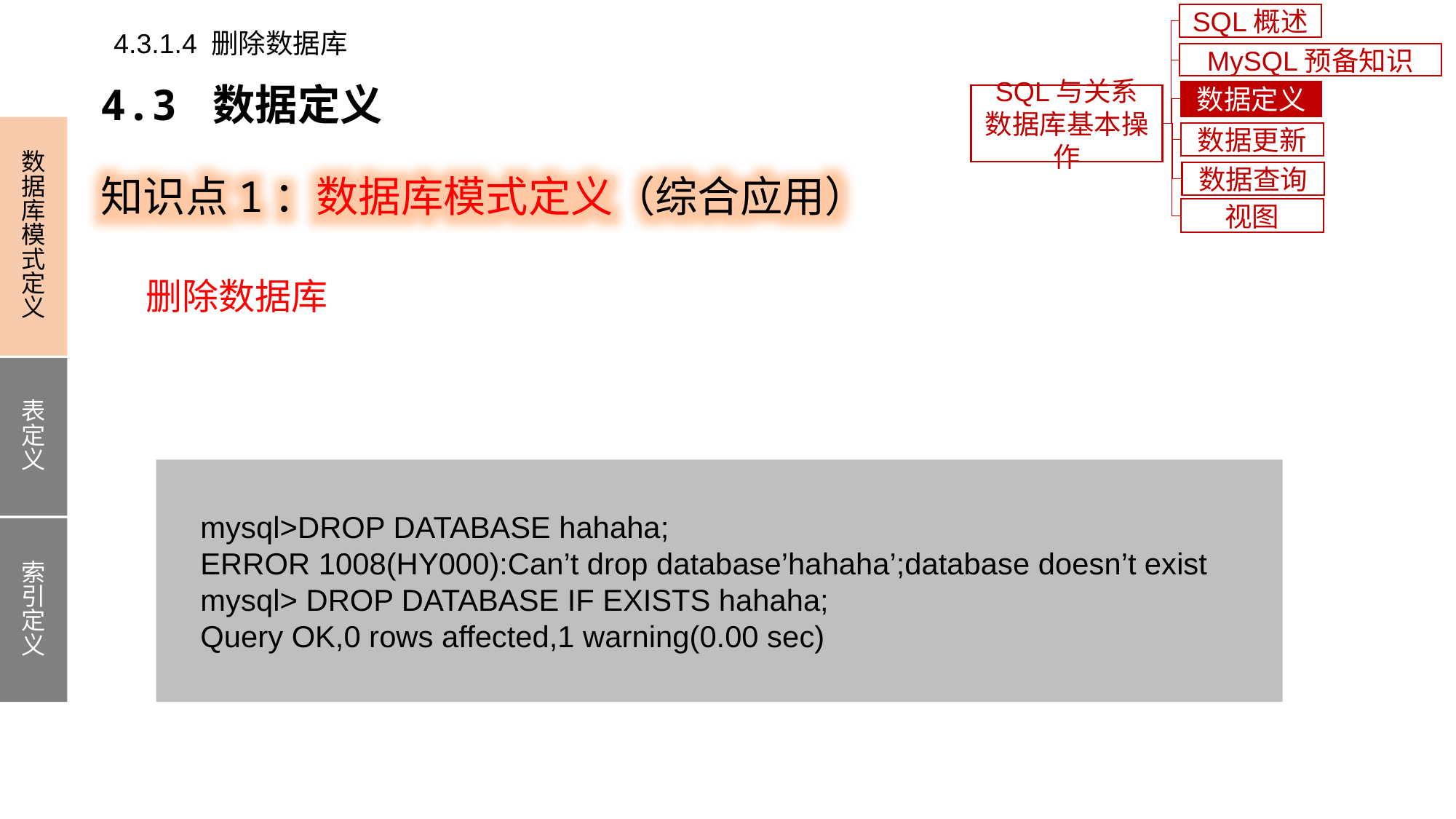

SQL概述
4.3.1.4 删除数据库
MySQL预备知识
4.3 数据定义
数据定义
SQL与关系数据库基本操作
数据库模式定义
表定义
索引定义
数据更新
知识点1：数据库模式定义（综合应用）
数据查询
视图
删除数据库

    mysql>DROP DATABASE hahaha;
    ERROR 1008(HY000):Can’t drop database’hahaha’;database doesn’t exist
    mysql> DROP DATABASE IF EXISTS hahaha;
    Query OK,0 rows affected,1 warning(0.00 sec)